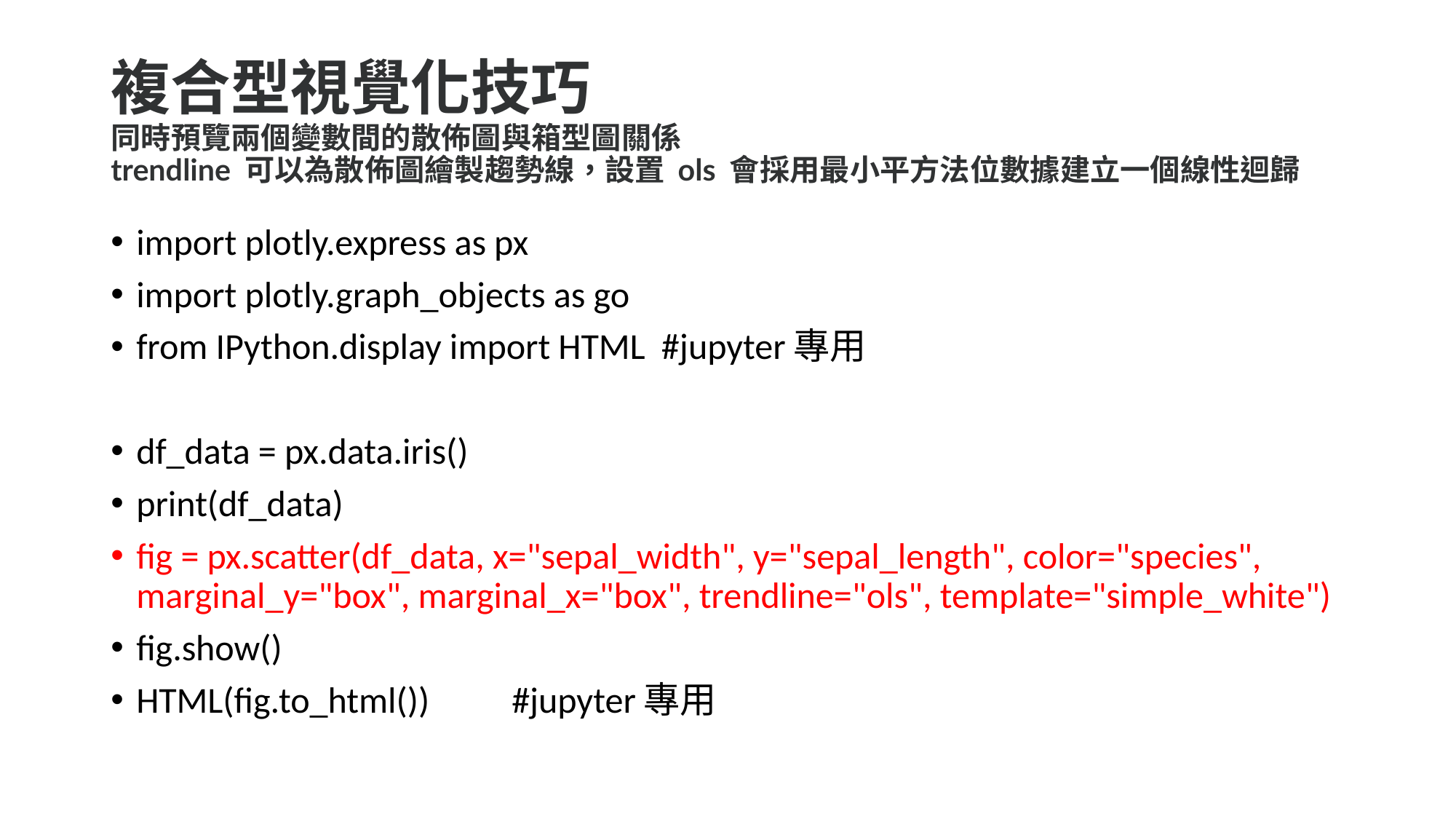

# 複合型視覺化技巧 同時預覽兩個變數間的散佈圖與箱型圖關係 trendline 可以為散佈圖繪製趨勢線，設置 ols 會採用最小平方法位數據建立一個線性迴歸
import plotly.express as px
import plotly.graph_objects as go
from IPython.display import HTML  #jupyter專用

df_data = px.data.iris()
print(df_data)
fig = px.scatter(df_data, x="sepal_width", y="sepal_length", color="species", marginal_y="box", marginal_x="box", trendline="ols", template="simple_white")
fig.show()
HTML(fig.to_html())	#jupyter專用